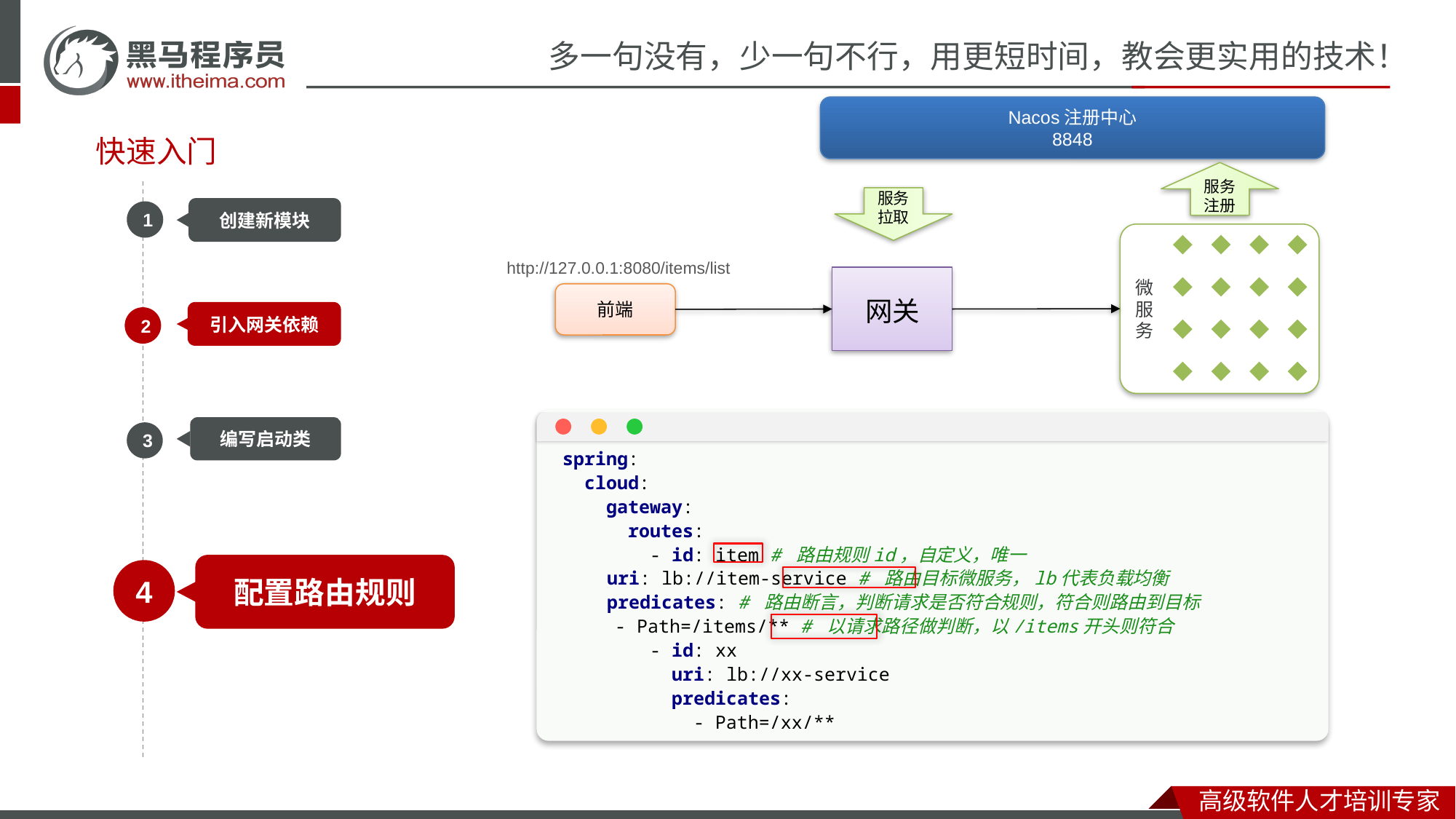

Nacos注册中心
8848
# 快速入门
服务
注册
服务
拉取
创建新模块

1
微
服
务

http://127.0.0.1:8080/items/list

前端
???
网关
引入网关依赖

2

spring:
  cloud:
    gateway:
      routes:
        - id: item # 路由规则id，自定义，唯一
          uri: lb://item-service # 路由目标微服务，lb代表负载均衡
          predicates: # 路由断言，判断请求是否符合规则，符合则路由到目标
            - Path=/items/** # 以请求路径做判断，以/items开头则符合
        - id: xx
          uri: lb://xx-service
          predicates:
            - Path=/xx/**
编写启动类

3

配置路由规则

4